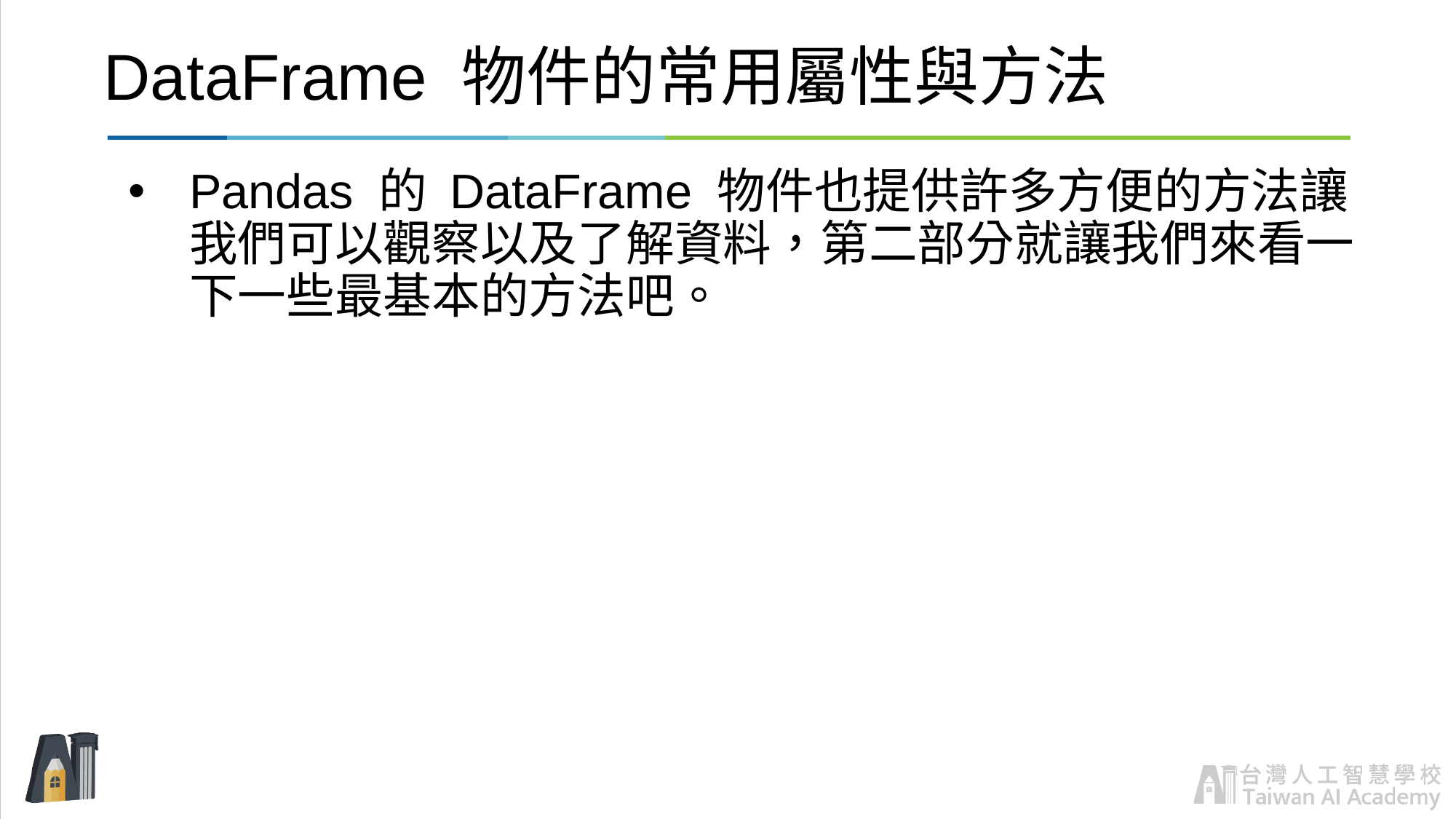

# DataFrame 物件的常用屬性與方法
Pandas 的 DataFrame 物件也提供許多方便的方法讓我們可以觀察以及了解資料，第二部分就讓我們來看一下一些最基本的方法吧。